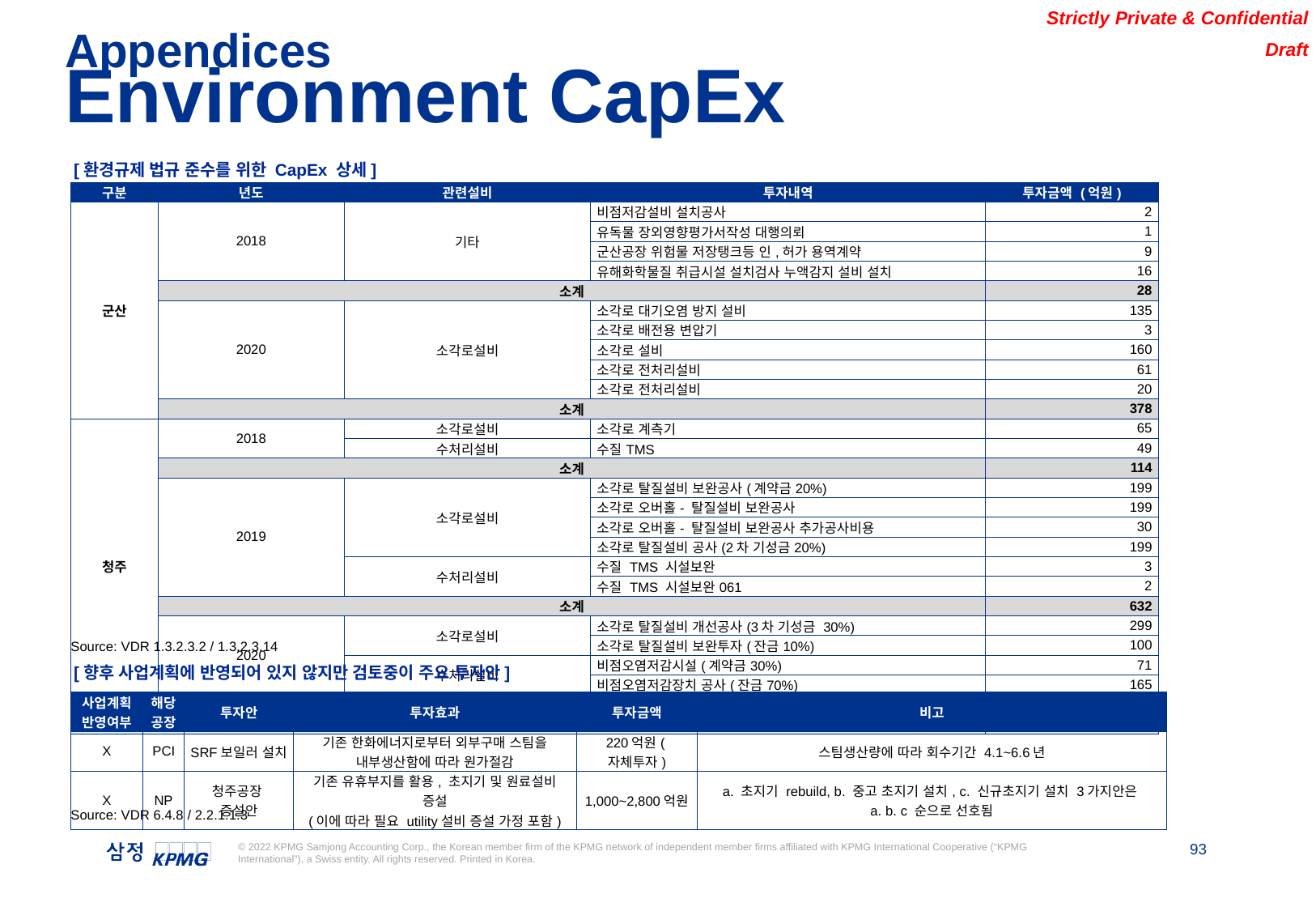

Appendices
Environment CapEx
[환경규제 법규 준수를 위한 CapEx 상세]
| 구분 | 년도 | 관련설비 | 투자내역 | 투자금액 (억원) |
| --- | --- | --- | --- | --- |
| 군산 | 2018 | 기타 | 비점저감설비 설치공사 | 2 |
|  |  |  | 유독물 장외영향평가서작성 대행의뢰 | 1 |
|  |  |  | 군산공장 위험물 저장탱크등 인,허가 용역계약 | 9 |
|  |  |  | 유해화학물질 취급시설 설치검사 누액감지 설비 설치 | 16 |
|  | 소계 |  |  | 28 |
|  | 2020 | 소각로설비 | 소각로 대기오염 방지 설비 | 135 |
|  |  |  | 소각로 배전용 변압기 | 3 |
|  |  |  | 소각로 설비 | 160 |
|  |  |  | 소각로 전처리설비 | 61 |
|  |  |  | 소각로 전처리설비 | 20 |
|  | 소계 |  |  | 378 |
| 청주 | 2018 | 소각로설비 | 소각로 계측기 | 65 |
|  |  | 수처리설비 | 수질TMS | 49 |
|  | 소계 |  |  | 114 |
|  | 2019 | 소각로설비 | 소각로 탈질설비 보완공사(계약금20%) | 199 |
|  |  |  | 소각로 오버홀- 탈질설비 보완공사 | 199 |
|  |  |  | 소각로 오버홀- 탈질설비 보완공사 추가공사비용 | 30 |
|  |  |  | 소각로 탈질설비 공사(2차 기성금20%) | 199 |
|  |  | 수처리설비 | 수질 TMS 시설보완 | 3 |
|  |  |  | 수질 TMS 시설보완061 | 2 |
|  | 소계 |  |  | 632 |
|  | 2020 | 소각로설비 | 소각로 탈질설비 개선공사(3차 기성금 30%) | 299 |
|  |  |  | 소각로 탈질설비 보완투자(잔금10%) | 100 |
|  |  | 수처리설비 | 비점오염저감시설(계약금30%) | 71 |
|  |  |  | 비점오염저감장치 공사(잔금70%) | 165 |
|  | 소계 |  |  | 633 |
| 총계 |  |  |  | 1,786 |
Source: VDR 1.3.2.3.2 / 1.3.2.3.14
[향후 사업계획에 반영되어 있지 않지만 검토중이 주요 투자안]
| 사업계획 반영여부 | 해당 공장 | 투자안 | 투자효과 | 투자금액 | 비고 |
| --- | --- | --- | --- | --- | --- |
| X | PCI | SRF보일러 설치 | 기존 한화에너지로부터 외부구매 스팀을 내부생산함에 따라 원가절감 | 220억원(자체투자) | 스팀생산량에 따라 회수기간 4.1~6.6년 |
| X | NP | 청주공장 증설안 | 기존 유휴부지를 활용, 초지기 및 원료설비 증설 (이에 따라 필요 utility설비 증설 가정 포함) | 1,000~2,800억원 | a. 초지기 rebuild, b. 중고 초지기 설치, c. 신규초지기 설치 3가지안은 a. b. c 순으로 선호됨 |
Source: VDR 6.4.8 / 2.2.1.1.3